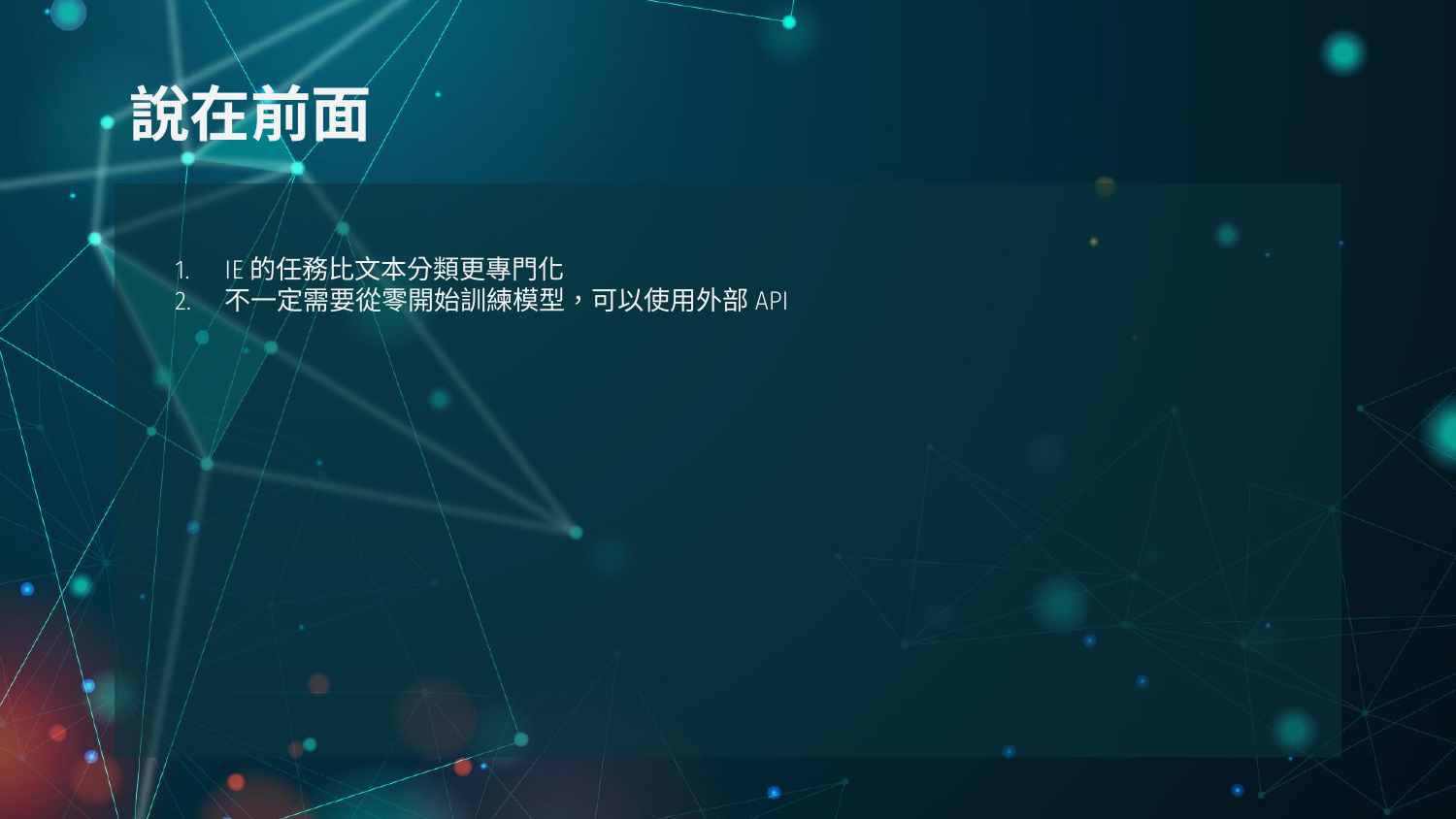

# 說在前面

IE的任務比文本分類更專門化
不一定需要從零開始訓練模型，可以使用外部API